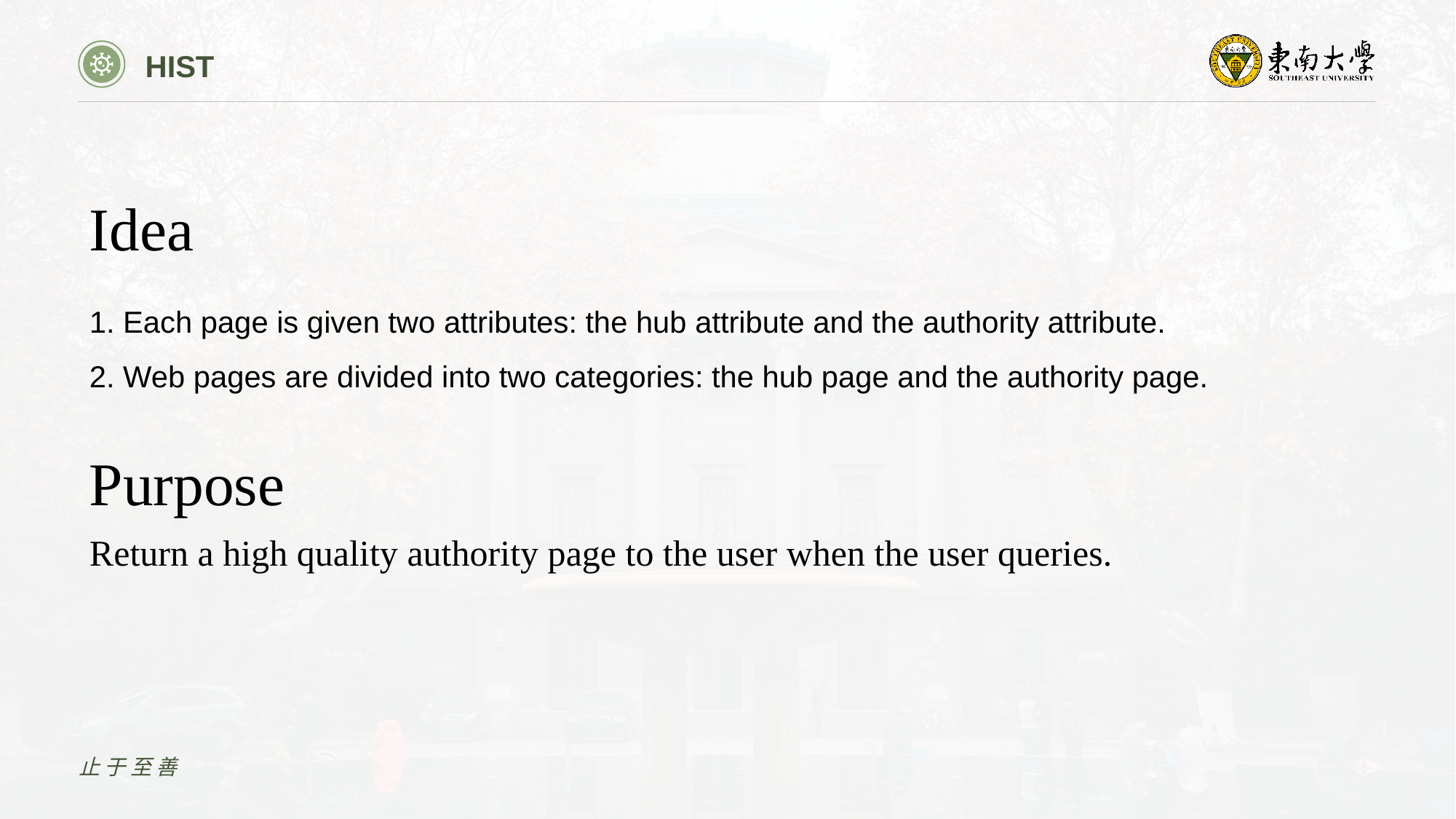

HIST
Idea
1. Each page is given two attributes: the hub attribute and the authority attribute.
2. Web pages are divided into two categories: the hub page and the authority page.
Purpose
Return a high quality authority page to the user when the user queries.
止于至善